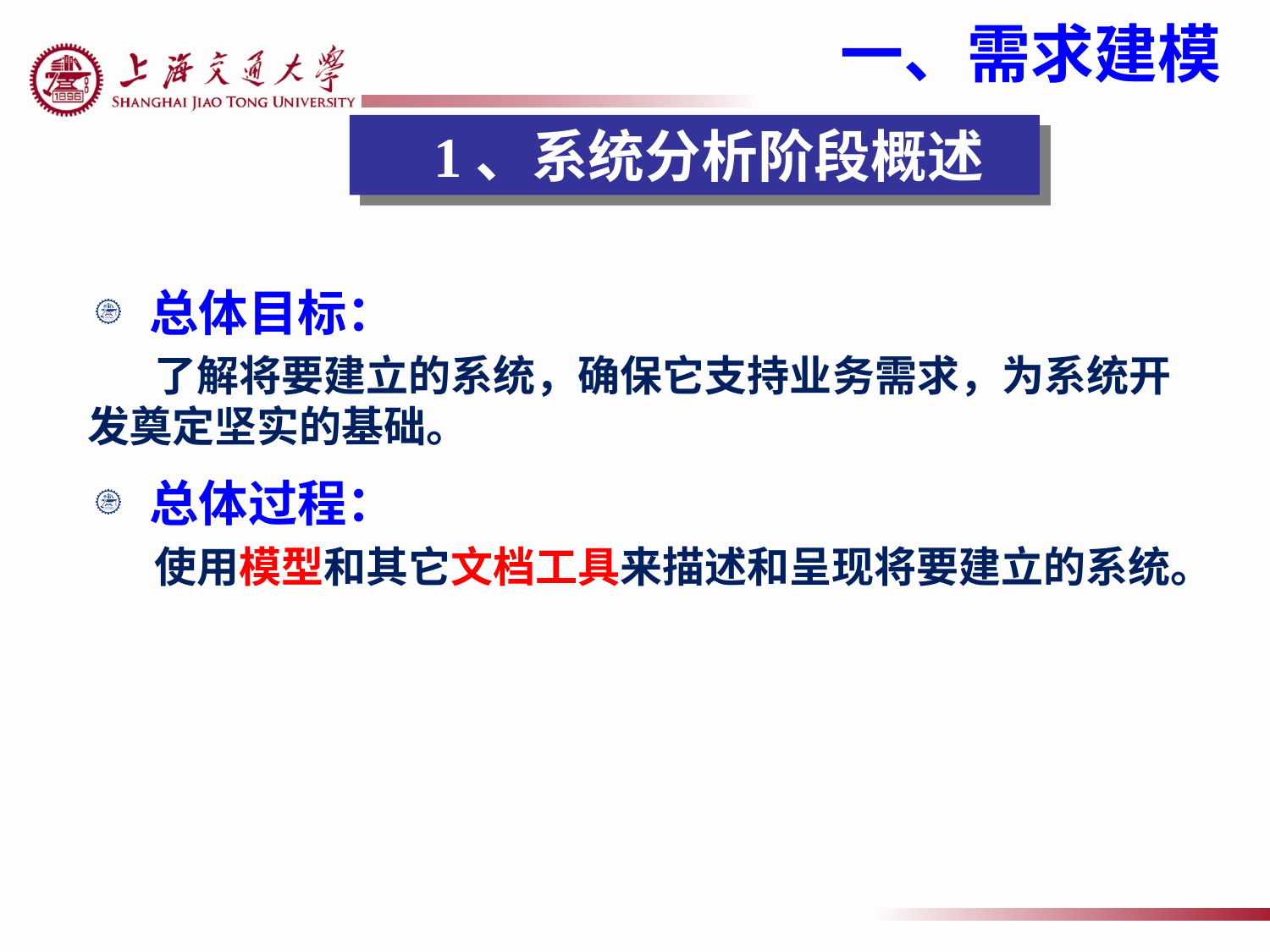

一、需求建模
  1、系统分析阶段概述
总体目标：
      了解将要建立的系统，确保它支持业务需求，为系统开发奠定坚实的基础。
总体过程：
      使用模型和其它文档工具来描述和呈现将要建立的系统。